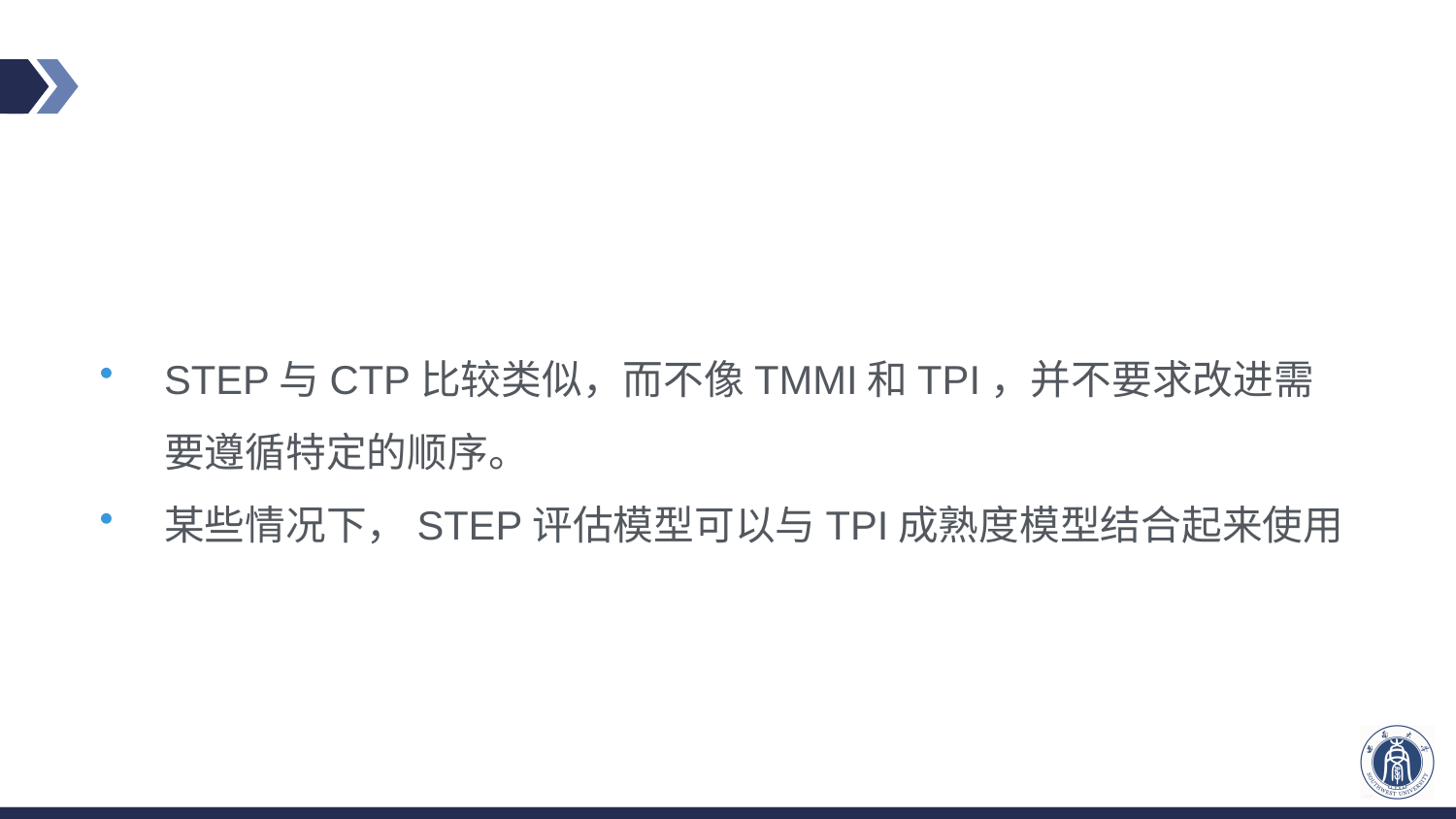

#
STEP与CTP比较类似，而不像TMMI和TPI，并不要求改进需要遵循特定的顺序。
某些情况下，STEP评估模型可以与TPI成熟度模型结合起来使用